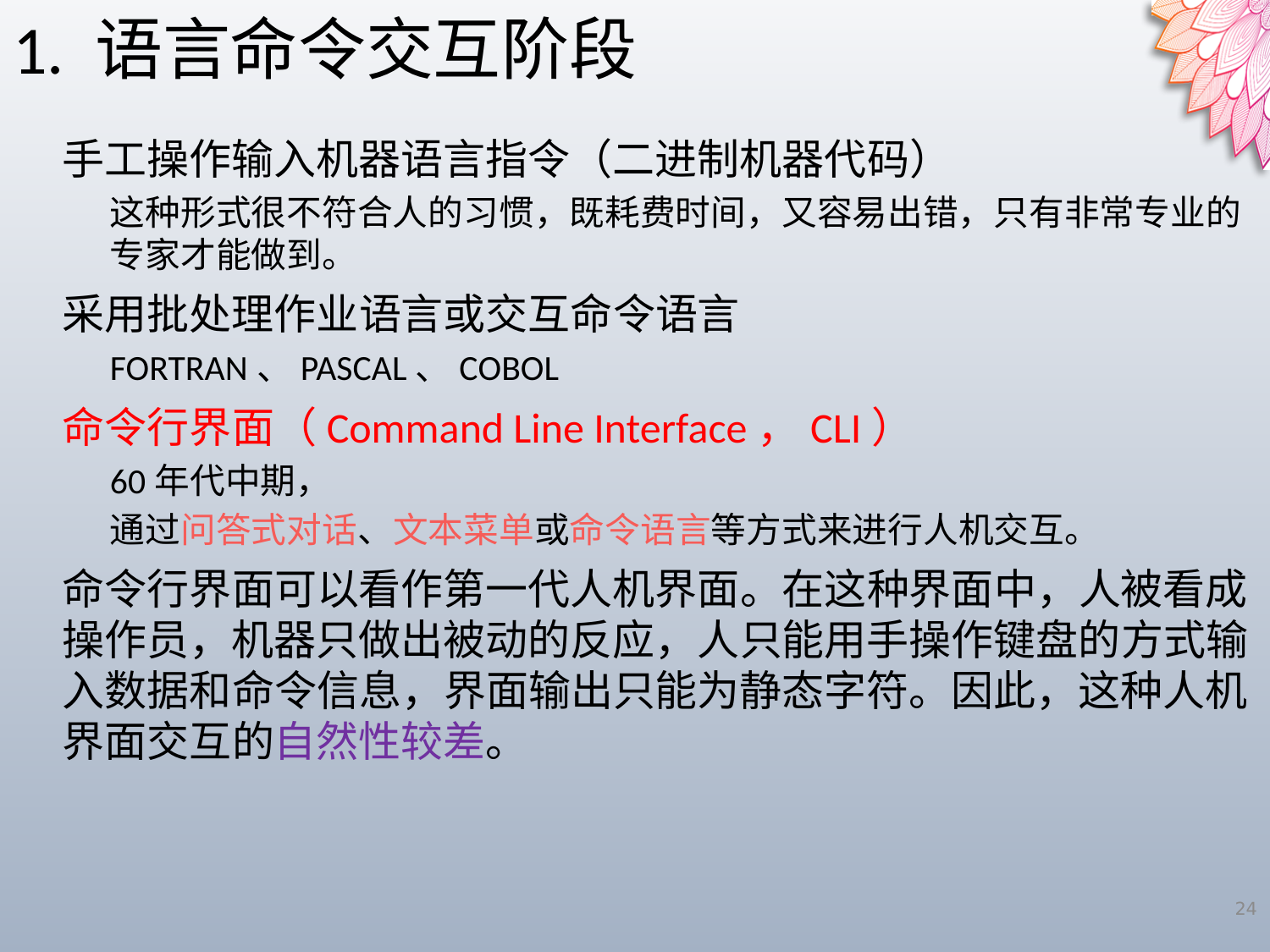

1. 语言命令交互阶段
手工操作输入机器语言指令（二进制机器代码）
这种形式很不符合人的习惯，既耗费时间，又容易出错，只有非常专业的专家才能做到。
采用批处理作业语言或交互命令语言
FORTRAN、PASCAL、COBOL
命令行界面（Command Line Interface，CLI）
60年代中期，
通过问答式对话、文本菜单或命令语言等方式来进行人机交互。
命令行界面可以看作第一代人机界面。在这种界面中，人被看成操作员，机器只做出被动的反应，人只能用手操作键盘的方式输入数据和命令信息，界面输出只能为静态字符。因此，这种人机界面交互的自然性较差。
24